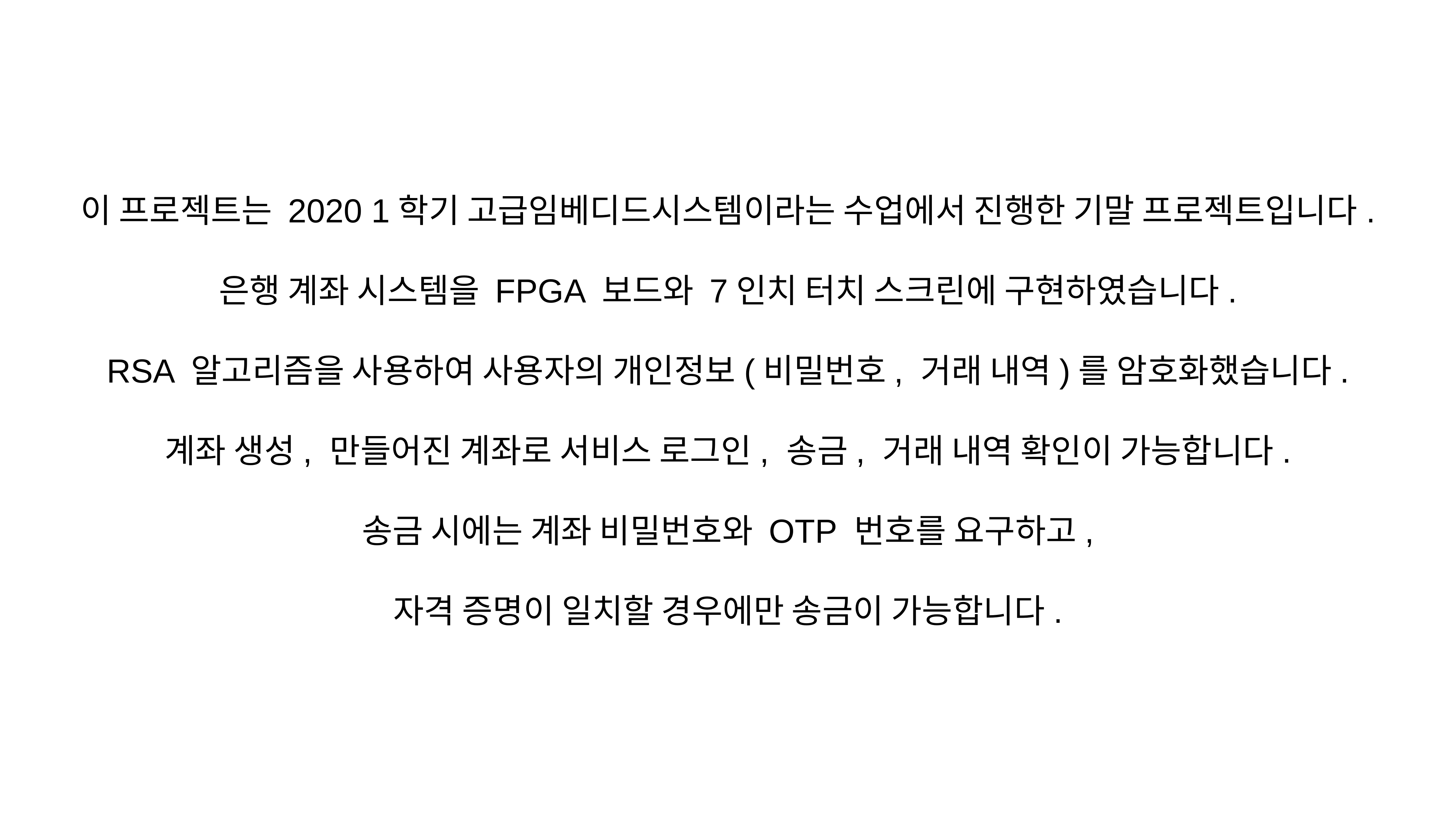

이 프로젝트는 2020 1학기 고급임베디드시스템이라는 수업에서 진행한 기말 프로젝트입니다.

은행 계좌 시스템을 FPGA 보드와 7인치 터치 스크린에 구현하였습니다.

RSA 알고리즘을 사용하여 사용자의 개인정보(비밀번호, 거래 내역)를 암호화했습니다.

계좌 생성, 만들어진 계좌로 서비스 로그인, 송금, 거래 내역 확인이 가능합니다.

송금 시에는 계좌 비밀번호와 OTP 번호를 요구하고,

자격 증명이 일치할 경우에만 송금이 가능합니다.